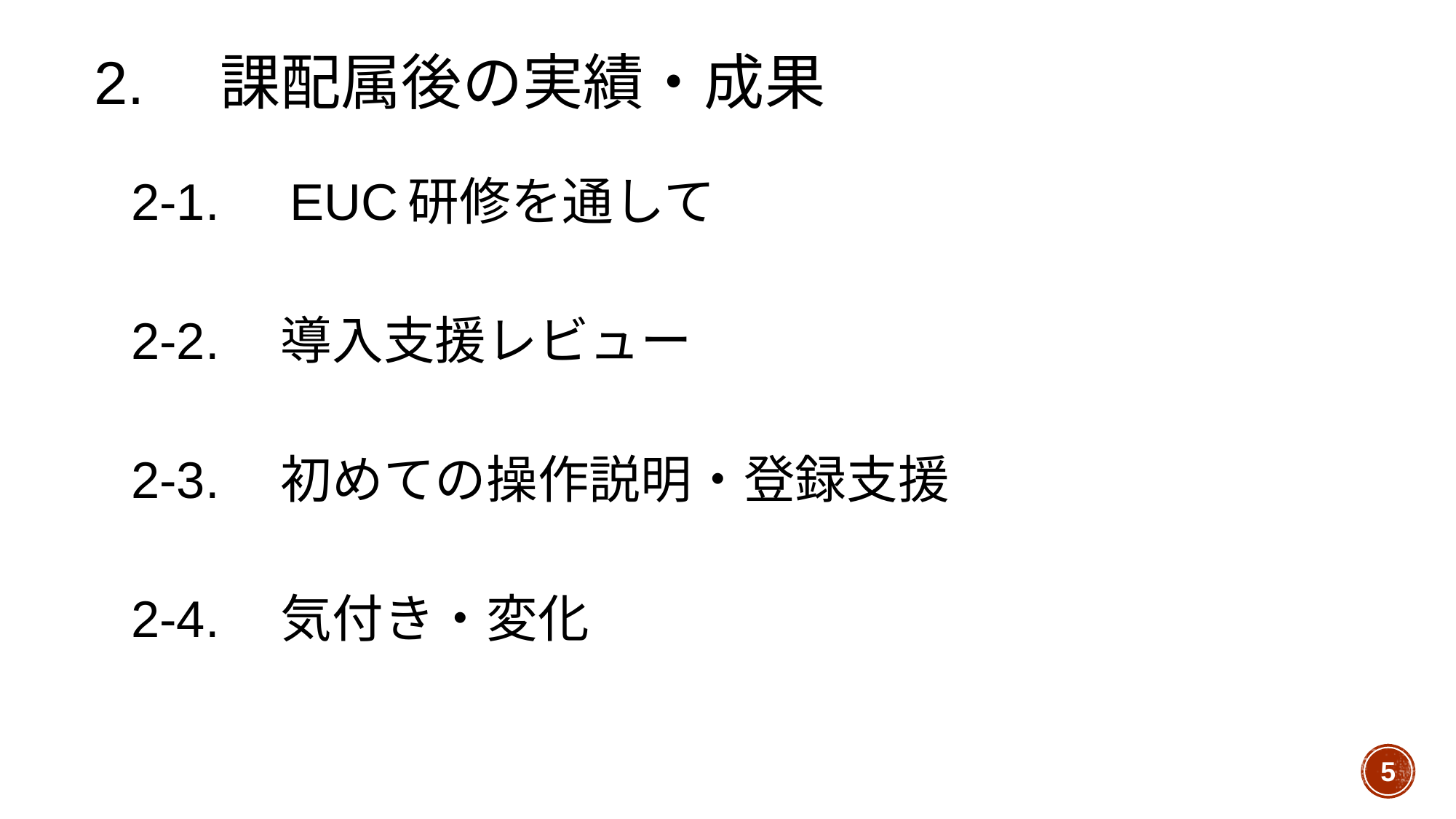

# 2.　課配属後の実績・成果
2-1.　EUC研修を通して

2-2.　導入支援レビュー

2-3.　初めての操作説明・登録支援

2-4.　気付き・変化
5